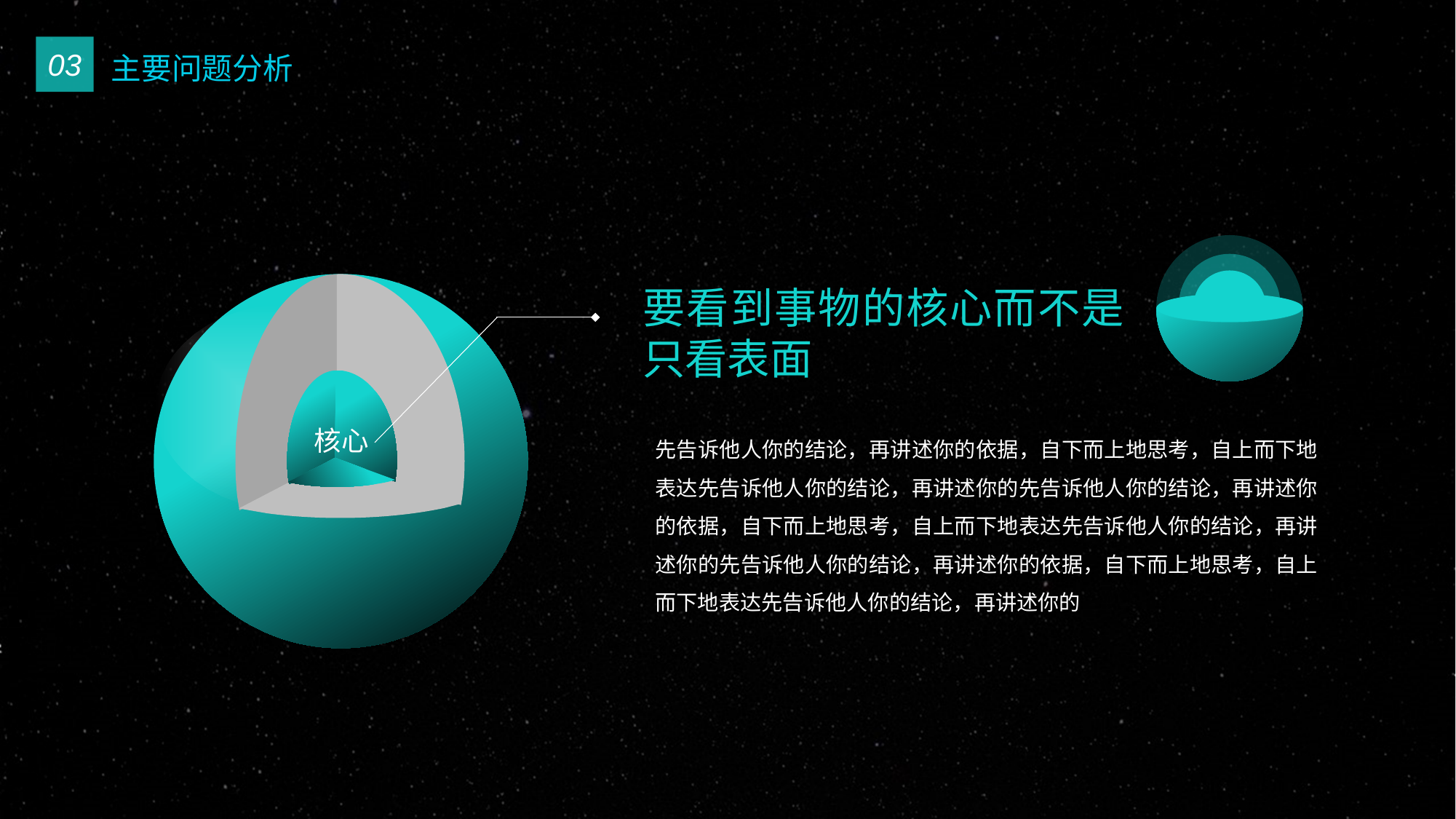

03
主要问题分析

要看到事物的核心而不是只看表面
核心
先告诉他人你的结论，再讲述你的依据，自下而上地思考，自上而下地表达先告诉他人你的结论，再讲述你的先告诉他人你的结论，再讲述你的依据，自下而上地思考，自上而下地表达先告诉他人你的结论，再讲述你的先告诉他人你的结论，再讲述你的依据，自下而上地思考，自上而下地表达先告诉他人你的结论，再讲述你的